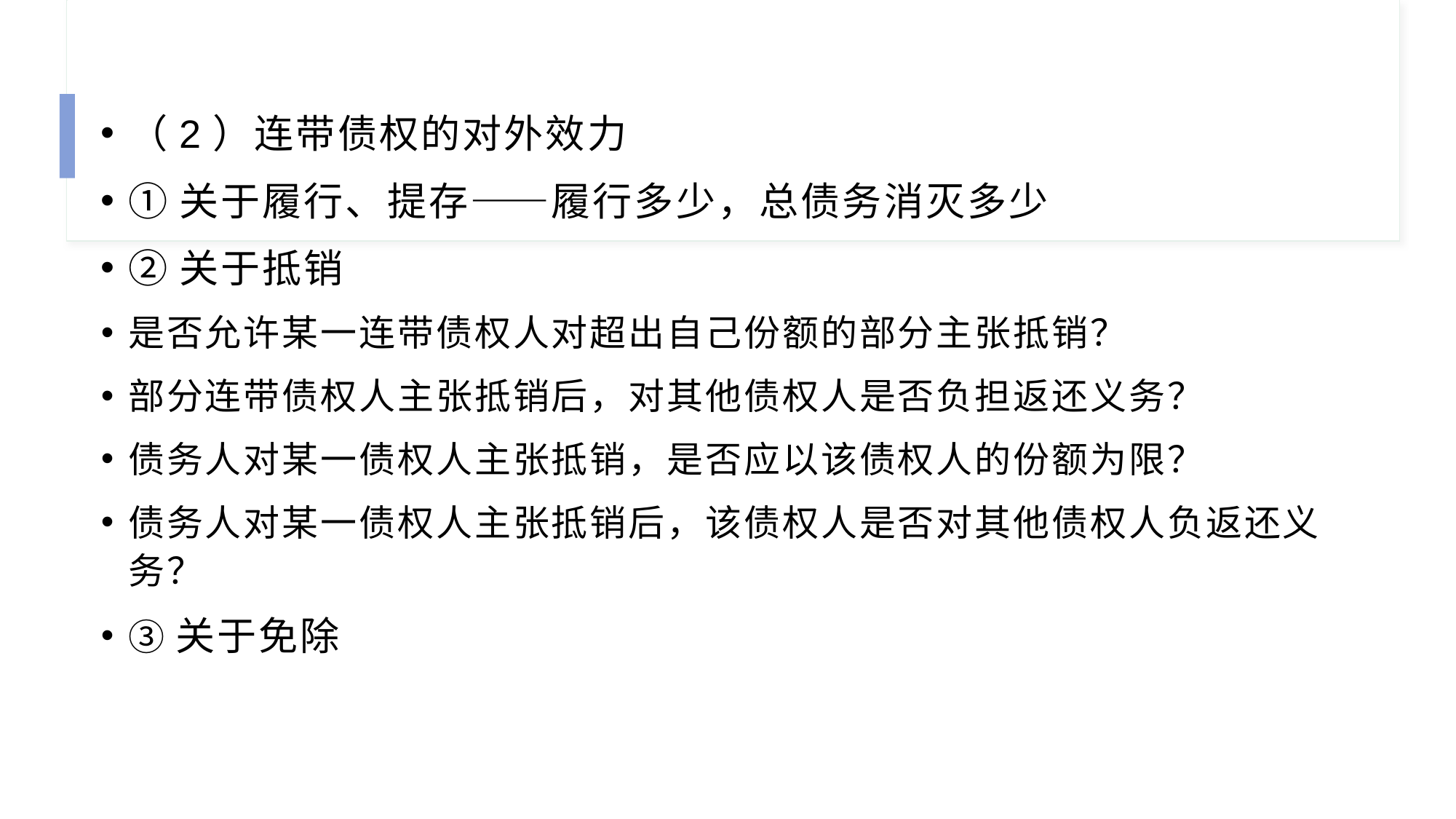

（2）连带债权的对外效力
①关于履行、提存——履行多少，总债务消灭多少
②关于抵销
是否允许某一连带债权人对超出自己份额的部分主张抵销？
部分连带债权人主张抵销后，对其他债权人是否负担返还义务？
债务人对某一债权人主张抵销，是否应以该债权人的份额为限？
债务人对某一债权人主张抵销后，该债权人是否对其他债权人负返还义务？
③关于免除